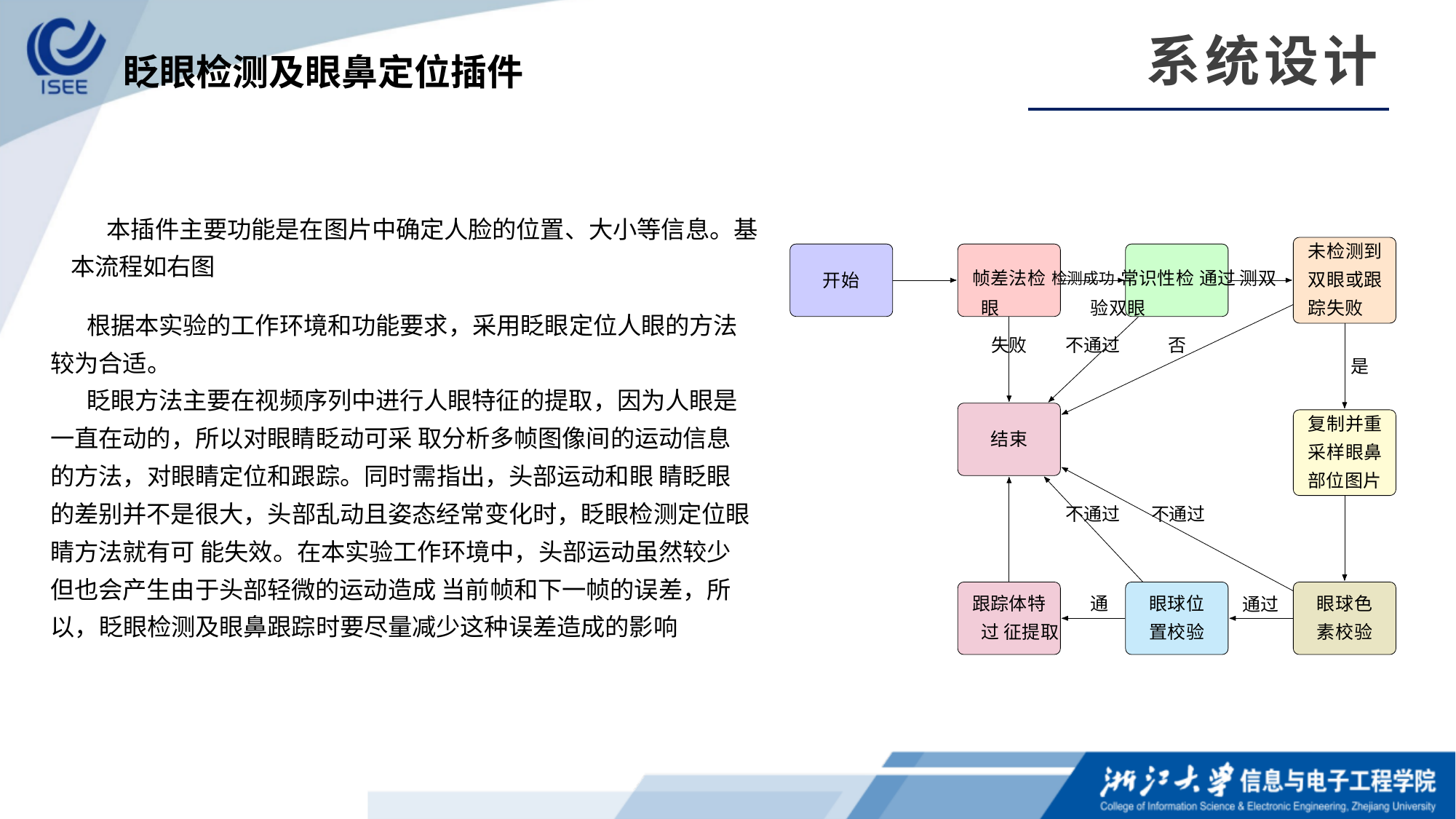

系统设计
眨眼检测及眼鼻定位插件
本插件主要功能是在图片中确定人脸的位置、大小等信息。基本流程如右图
未检测到 双眼或跟 踪失败

帧差法检 检测成功 常识性检	通过 测双眼	验双眼
开始

根据本实验的工作环境和功能要求，采用眨眼定位人眼的方法较为合适。
眨眼方法主要在视频序列中进行人眼特征的提取，因为人眼是一直在动的，所以对眼睛眨动可采 取分析多帧图像间的运动信息的方法，对眼睛定位和跟踪。同时需指出，头部运动和眼 睛眨眼的差别并不是很大，头部乱动且姿态经常变化时，眨眼检测定位眼睛方法就有可 能失效。在本实验工作环境中，头部运动虽然较少但也会产生由于头部轻微的运动造成 当前帧和下一帧的误差，所以，眨眼检测及眼鼻跟踪时要尽量减少这种误差造成的影响

失败
否
不通过
是

复制并重 采样眼鼻 部位图片

结束

不通过	不通过

眼球位 置校验
眼球色 素校验
跟踪体特	通过 征提取
通过